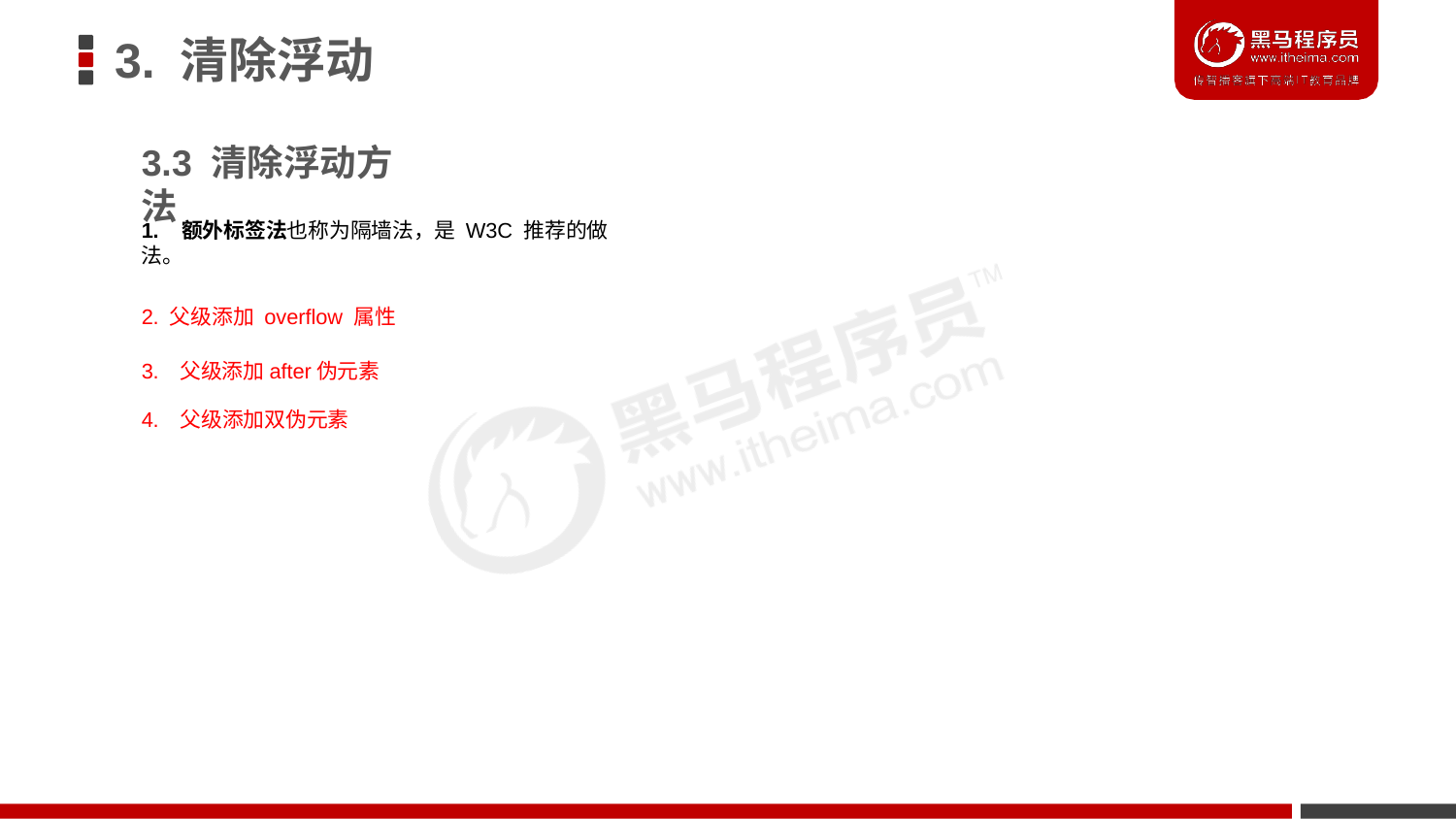

# 3. 清除浮动
3.3 清除浮动方法

1.   额外标签法也称为隔墙法，是 W3C 推荐的做法。
2. 父级添加 overflow 属性  3.  父级添加after伪元素

4.  父级添加双伪元素